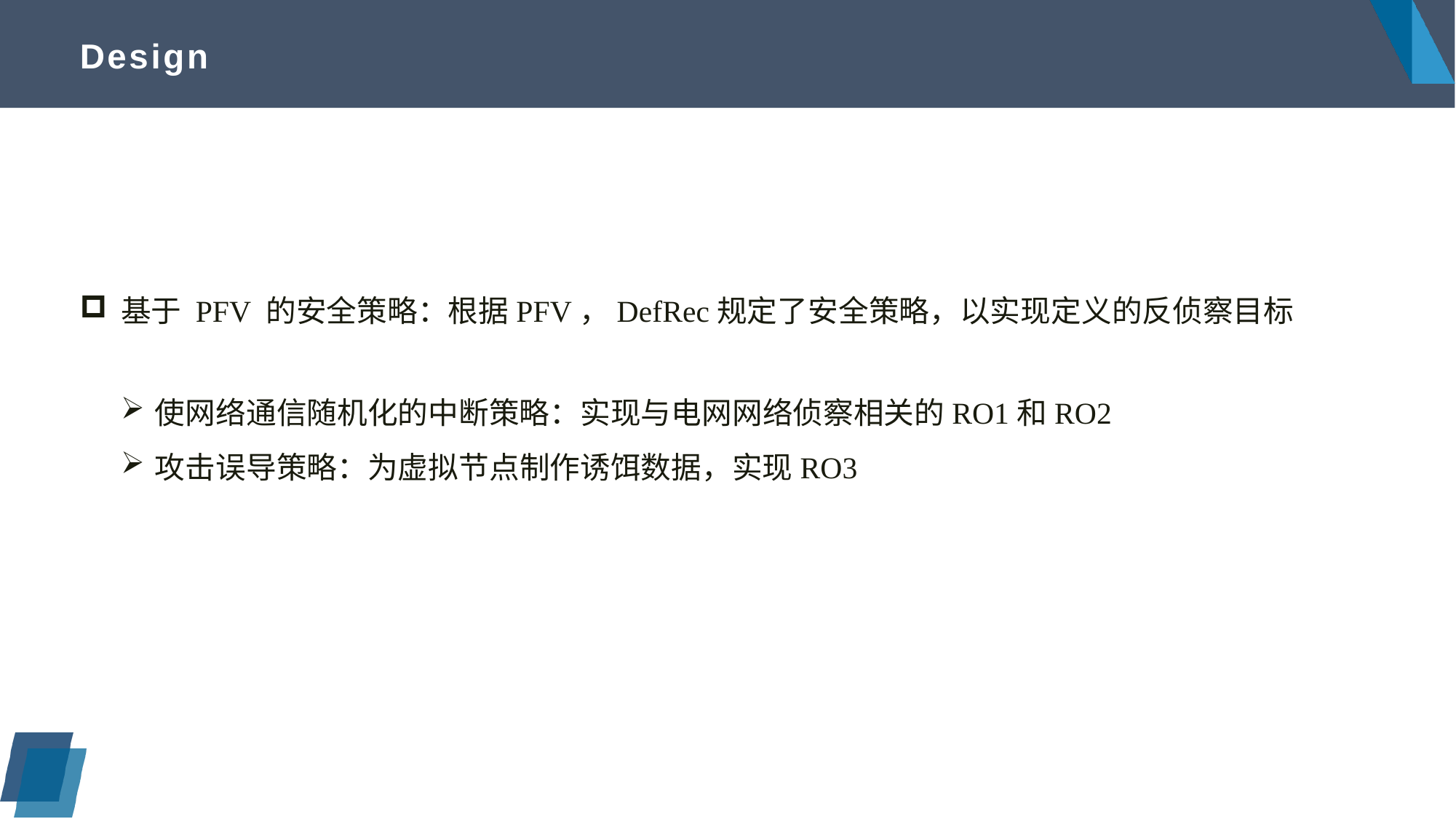

# Design
基于 PFV 的安全策略：根据PFV，DefRec规定了安全策略，以实现定义的反侦察目标
使网络通信随机化的中断策略：实现与电网网络侦察相关的RO1和RO2
攻击误导策略：为虚拟节点制作诱饵数据，实现RO3